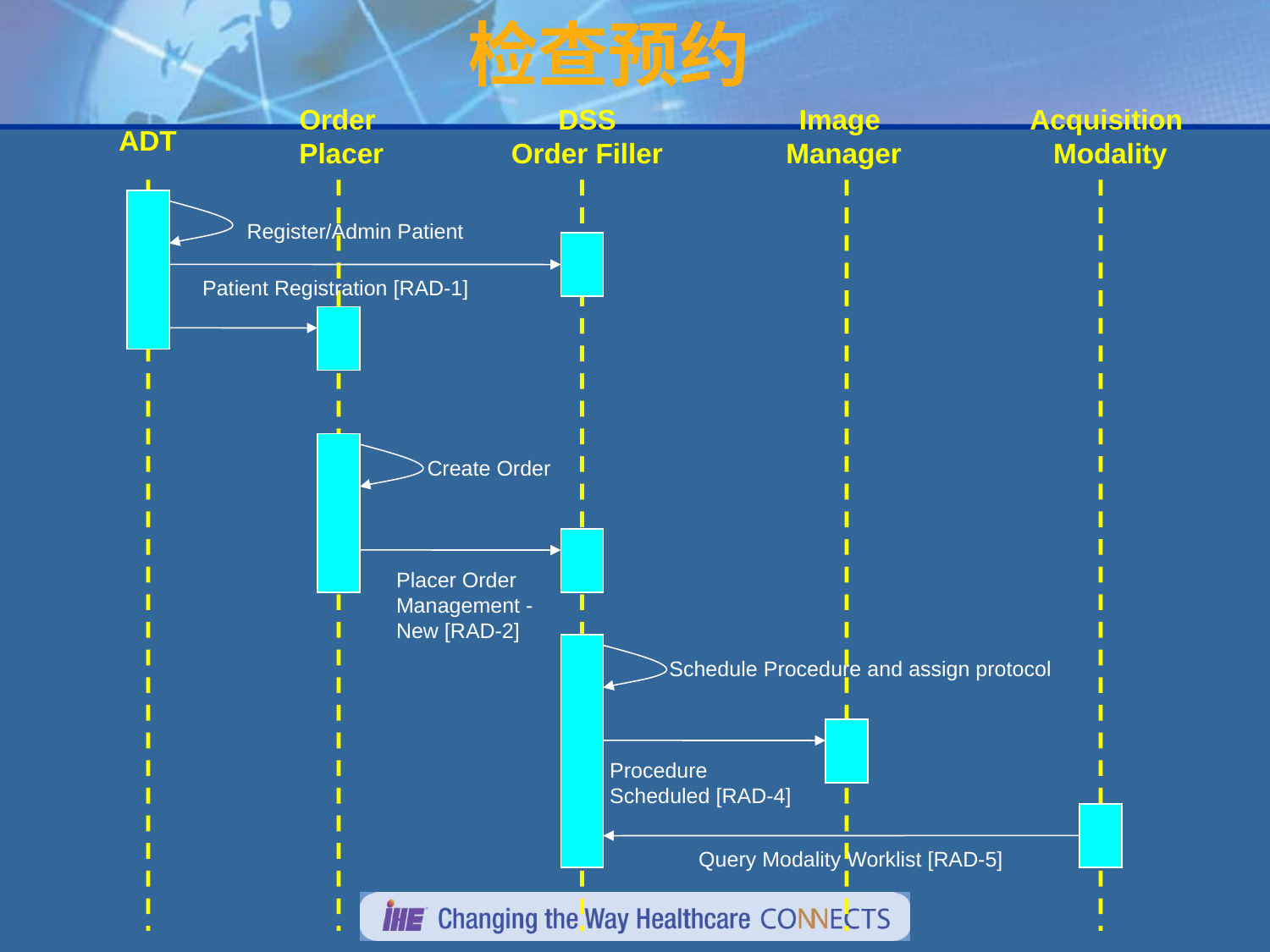

检查预约
Order
Placer
DSS
Order Filler
Image
Manager
Acquisition
Modality
ADT

Register/Admin Patient

Patient Registration [RAD-1]

Create Order

Placer Order Management -New [RAD-2]

Schedule Procedure and assign protocol

Procedure Scheduled [RAD-4]

Query Modality Worklist [RAD-5]